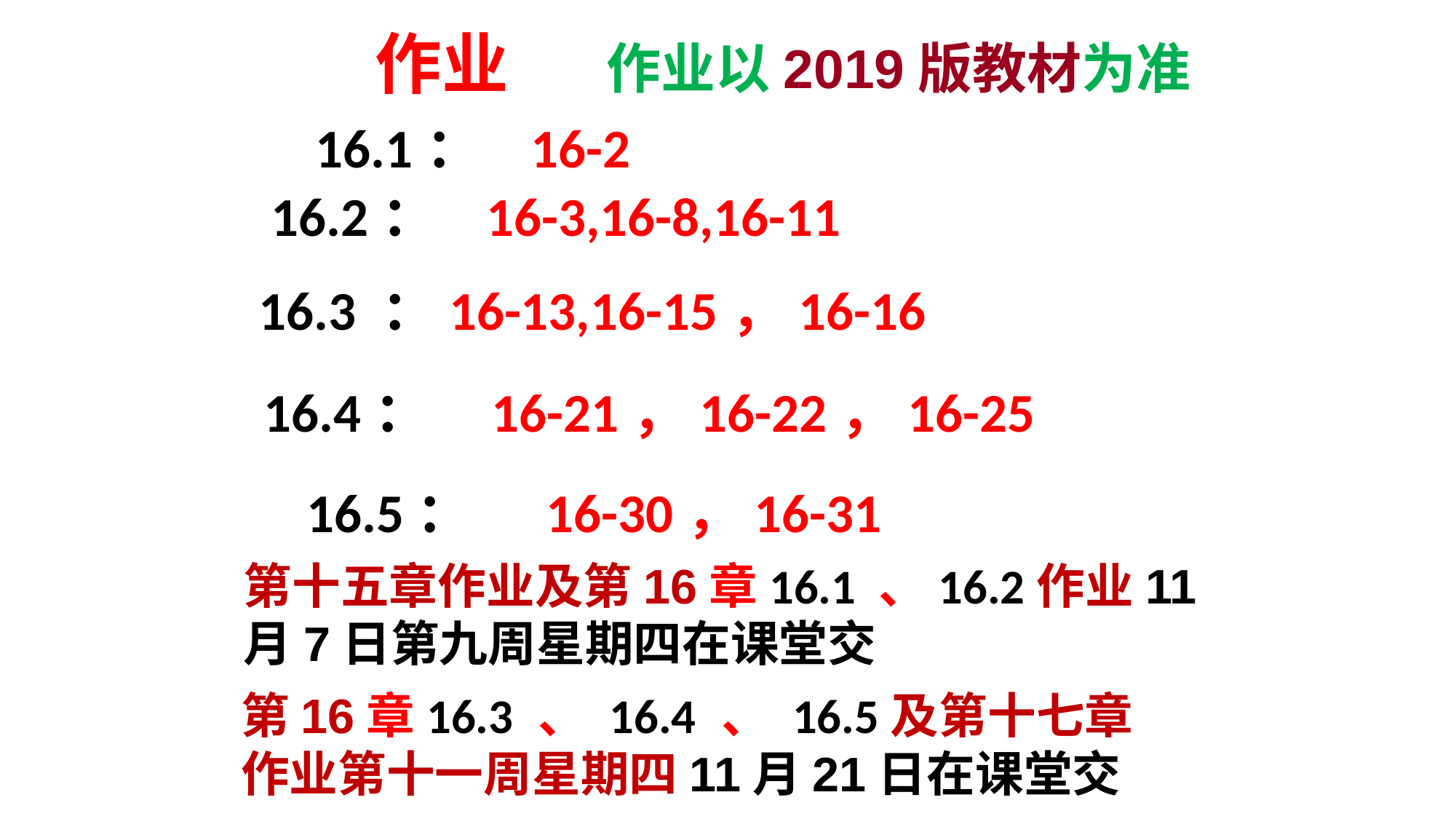

作业
作业以2019版教材为准
16.1：   16-2
16.2：   16-3,16-8,16-11
16.3 ：16-13,16-15，16-16
16.4：    16-21，16-22，16-25
16.5：     16-30，16-31
第十五章作业及第16章16.1 、16.2作业11月7日第九周星期四在课堂交
第16章16.3 、 16.4 、 16.5及第十七章作业第十一周星期四11月21日在课堂交